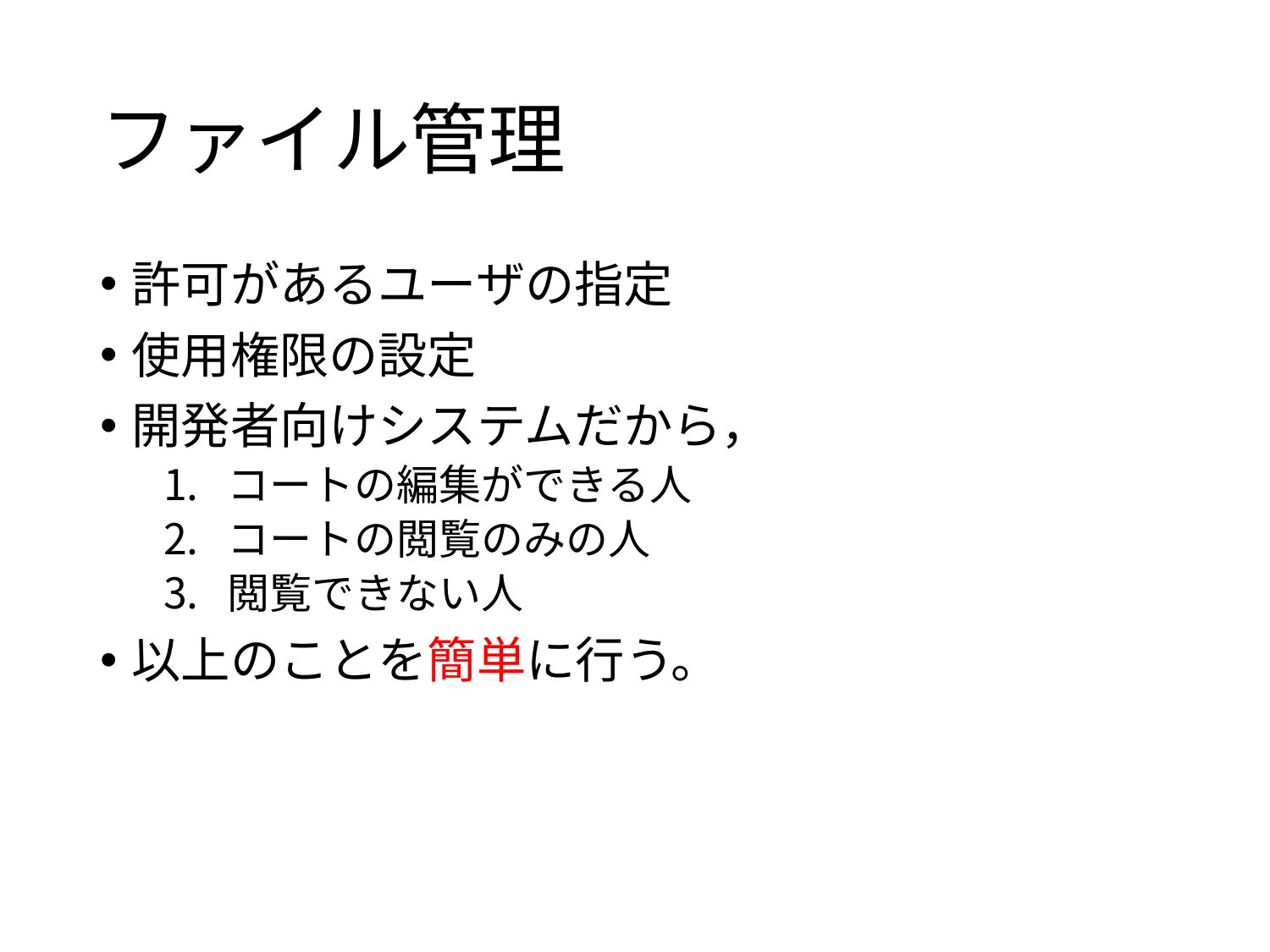

# ファイル管理
許可があるユーザの指定
使用権限の設定
開発者向けシステムだから，
コートの編集ができる人
コートの閲覧のみの人
閲覧できない人
以上のことを簡単に行う。